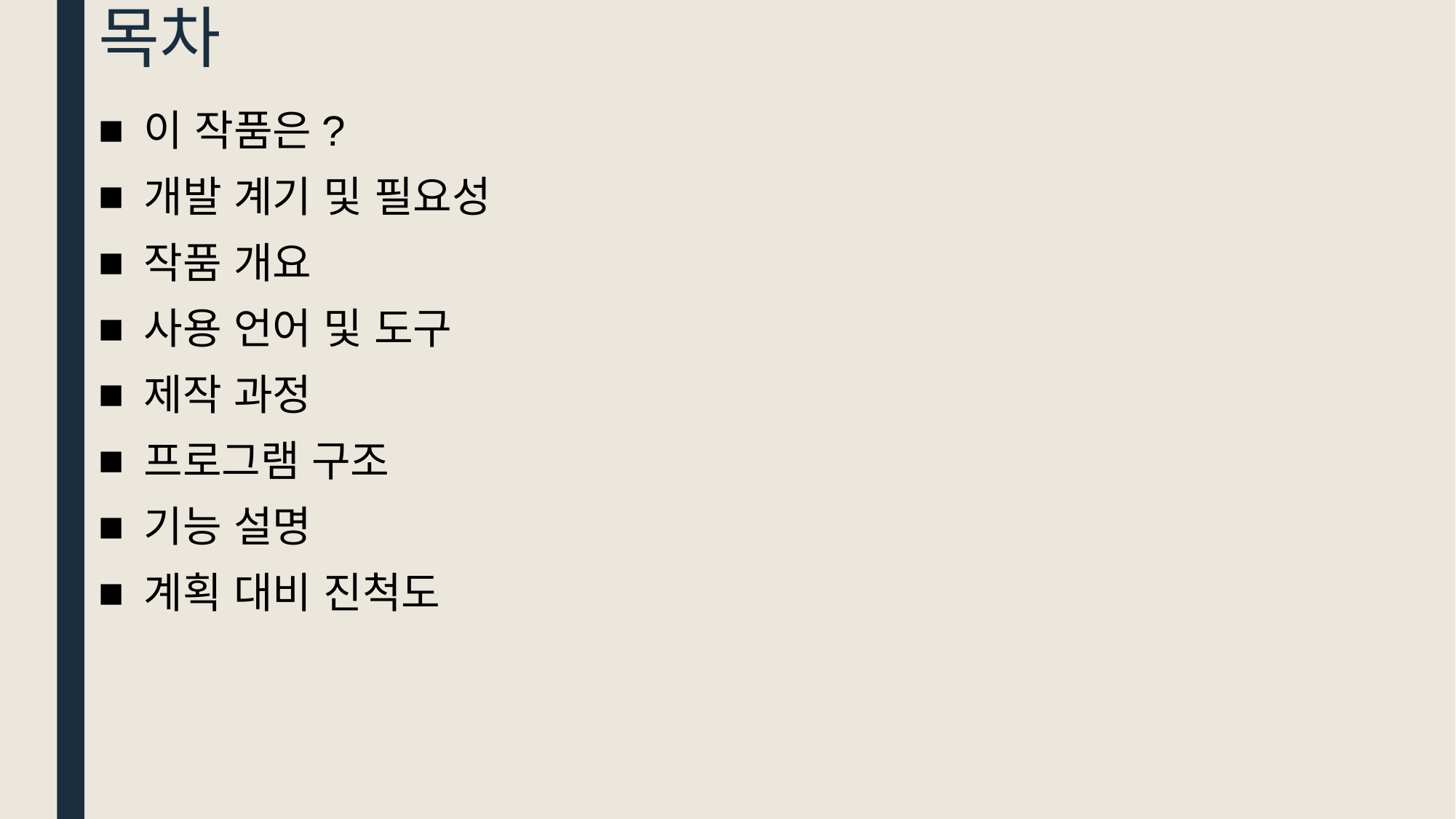

# 목차
이 작품은?
개발 계기 및 필요성
작품 개요
사용 언어 및 도구
제작 과정
프로그램 구조
기능 설명
계획 대비 진척도